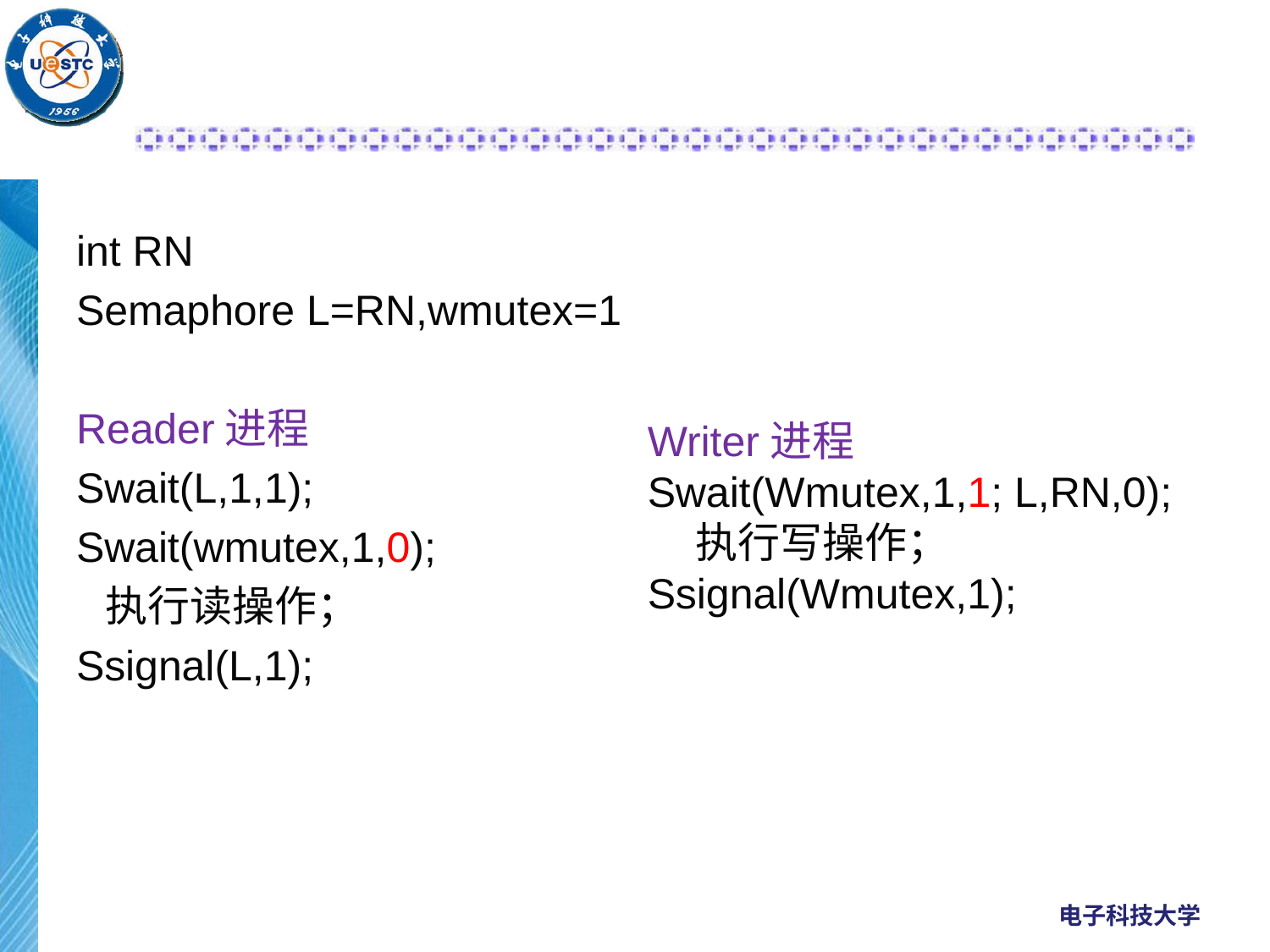

int RN
Semaphore L=RN,wmutex=1

Reader进程
Swait(L,1,1);
Swait(wmutex,1,0);
  执行读操作；
Ssignal(L,1);

Writer进程
Swait(Wmutex,1,1; L,RN,0);
    执行写操作；
Ssignal(Wmutex,1);